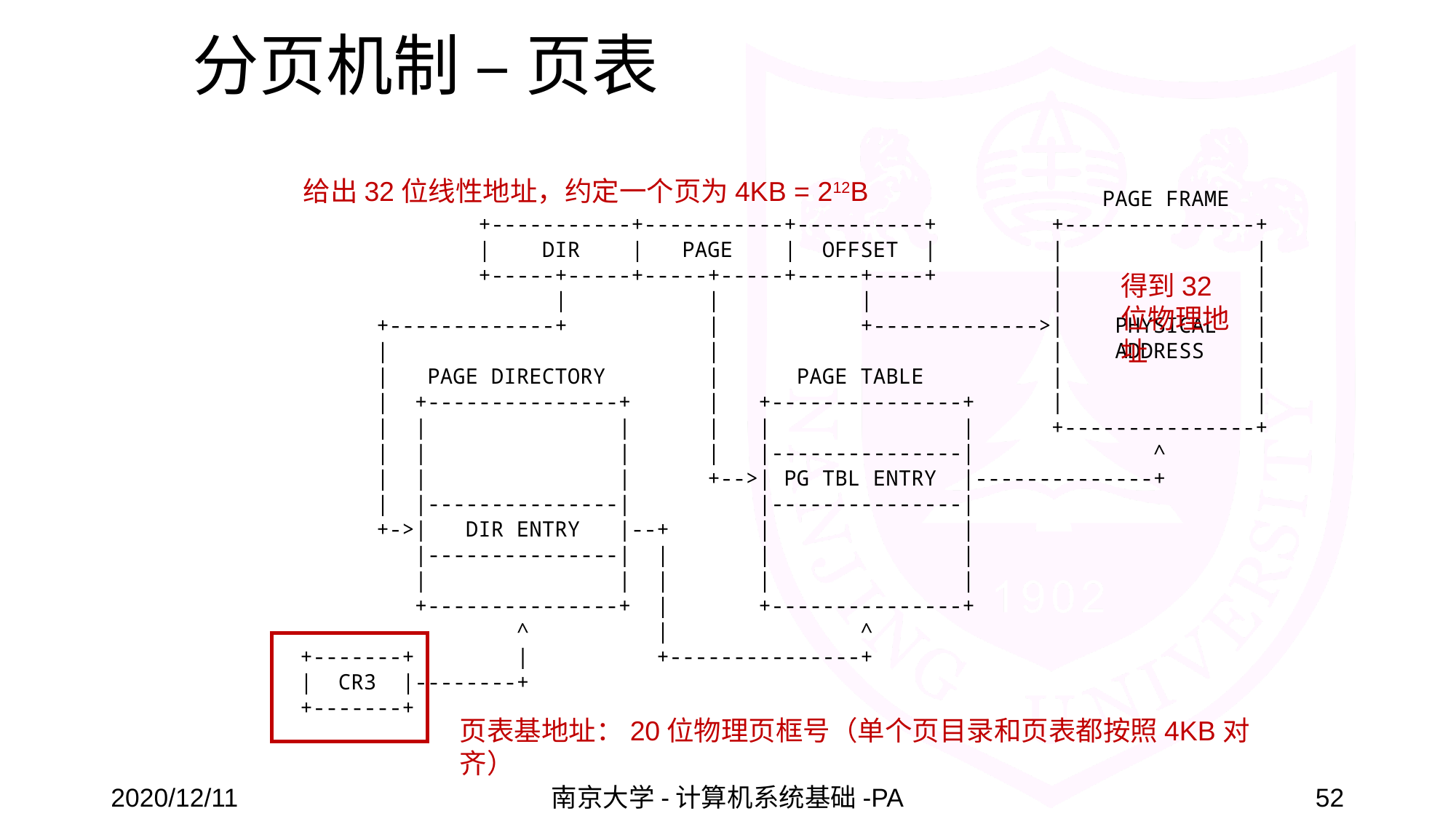

# 分页机制 – 页表
给出32位线性地址，约定一个页为4KB = 212B
                                                               PAGE FRAME
              +-----------+-----------+----------+         +---------------+
              |    DIR    |   PAGE    |  OFFSET  |         |               |
              +-----+-----+-----+-----+-----+----+         |               |
                    |           |           |              |               |
      +-------------+           |           +------------->|    PHYSICAL   |
      |                         |                          |    ADDRESS    |
      |   PAGE DIRECTORY        |      PAGE TABLE          |               |
      |  +---------------+      |   +---------------+      |               |
      |  |               |      |   |               |      +---------------+
      |  |               |      |   |---------------|              ^
      |  |               |      +-->| PG TBL ENTRY  |--------------+
      |  |---------------|          |---------------|
      +->|   DIR ENTRY   |--+       |               |
         |---------------|  |       |               |
         |               |  |       |               |
         +---------------+  |       +---------------+
                 ^          |               ^
+-------+        |          +---------------+
|  CR3  |--------+
+-------+
得到32位物理地址

页表基地址：20位物理页框号（单个页目录和页表都按照4KB对齐）
2020/12/11
南京大学-计算机系统基础-PA
52